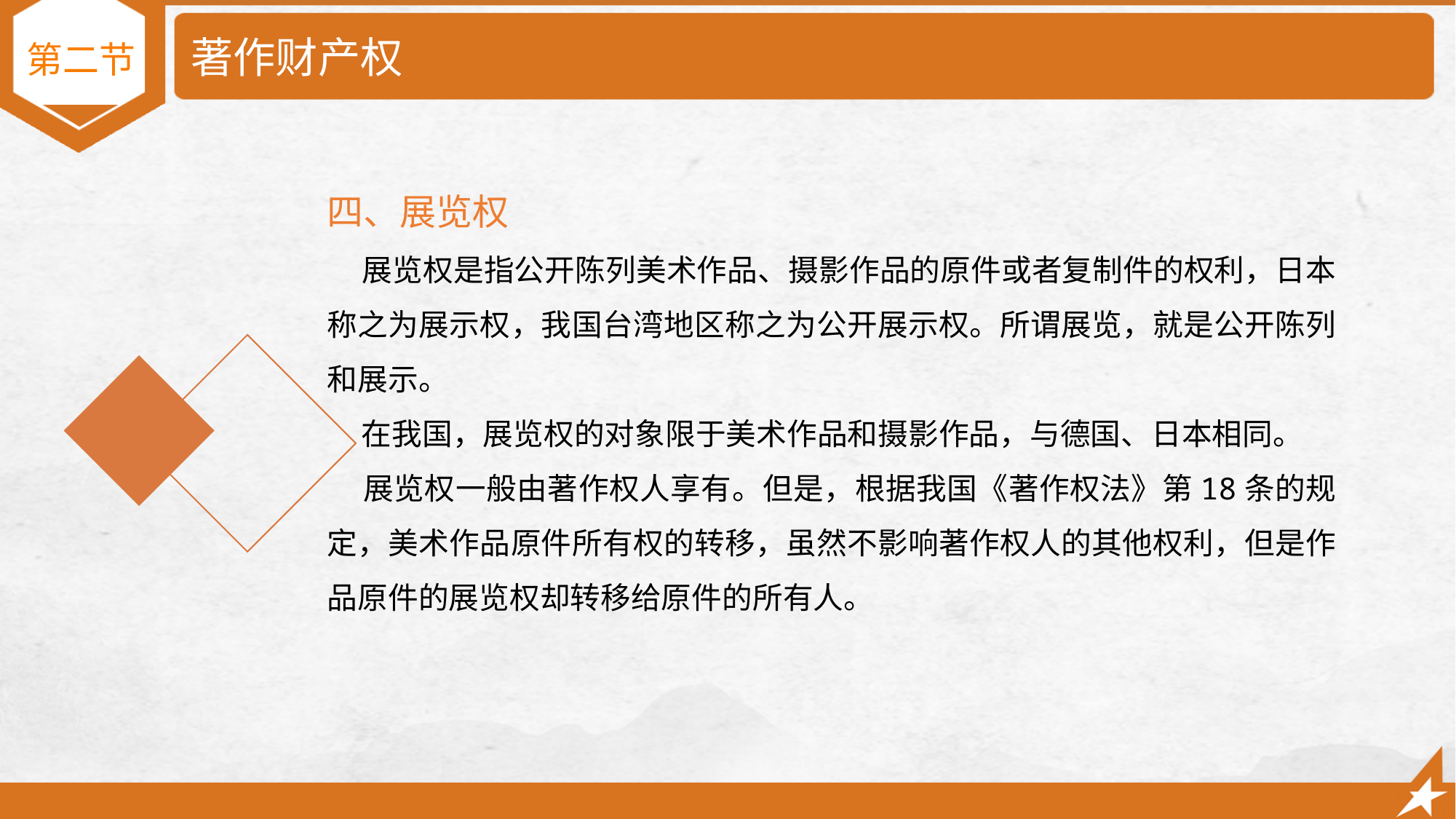

# 著作财产权
第二节
四、展览权
    展览权是指公开陈列美术作品、摄影作品的原件或者复制件的权利，日本称之为展示权，我国台湾地区称之为公开展示权。所谓展览，就是公开陈列和展示。
    在我国，展览权的对象限于美术作品和摄影作品，与德国、日本相同。
    展览权一般由著作权人享有。但是，根据我国《著作权法》第18条的规定，美术作品原件所有权的转移，虽然不影响著作权人的其他权利，但是作品原件的展览权却转移给原件的所有人。